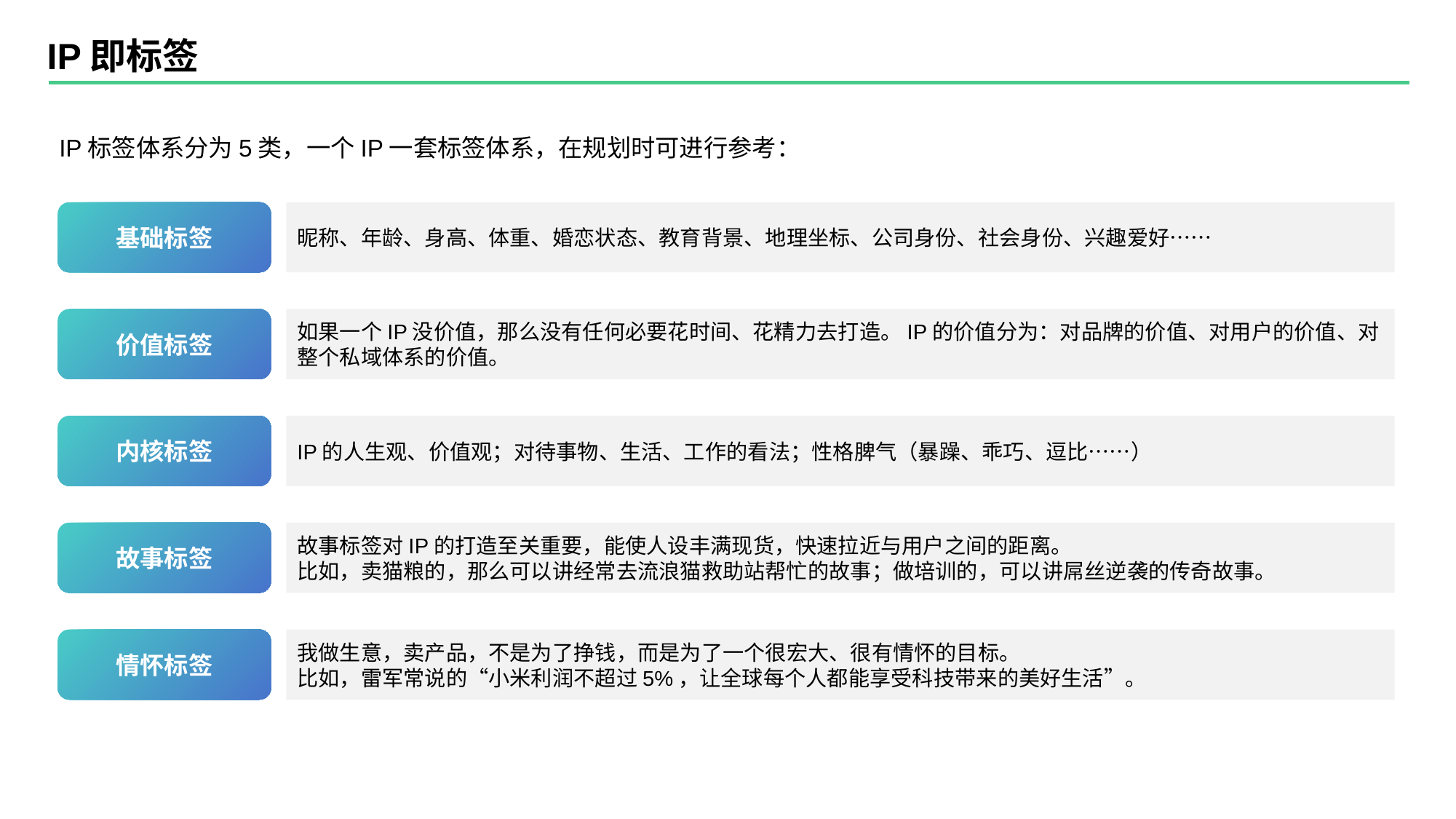

IP即标签
IP标签体系分为5类，一个IP一套标签体系，在规划时可进行参考：

基础标签
昵称、年龄、身高、体重、婚恋状态、教育背景、地理坐标、公司身份、社会身份、兴趣爱好……
价值标签
如果一个IP没价值，那么没有任何必要花时间、花精力去打造。IP的价值分为：对品牌的价值、对用户的价值、对整个私域体系的价值。
内核标签
IP的人生观、价值观；对待事物、生活、工作的看法；性格脾气（暴躁、乖巧、逗比……）
故事标签
故事标签对IP的打造至关重要，能使人设丰满现货，快速拉近与用户之间的距离。
比如，卖猫粮的，那么可以讲经常去流浪猫救助站帮忙的故事；做培训的，可以讲屌丝逆袭的传奇故事。
情怀标签
我做生意，卖产品，不是为了挣钱，而是为了一个很宏大、很有情怀的目标。
比如，雷军常说的“小米利润不超过5%，让全球每个人都能享受科技带来的美好生活”。